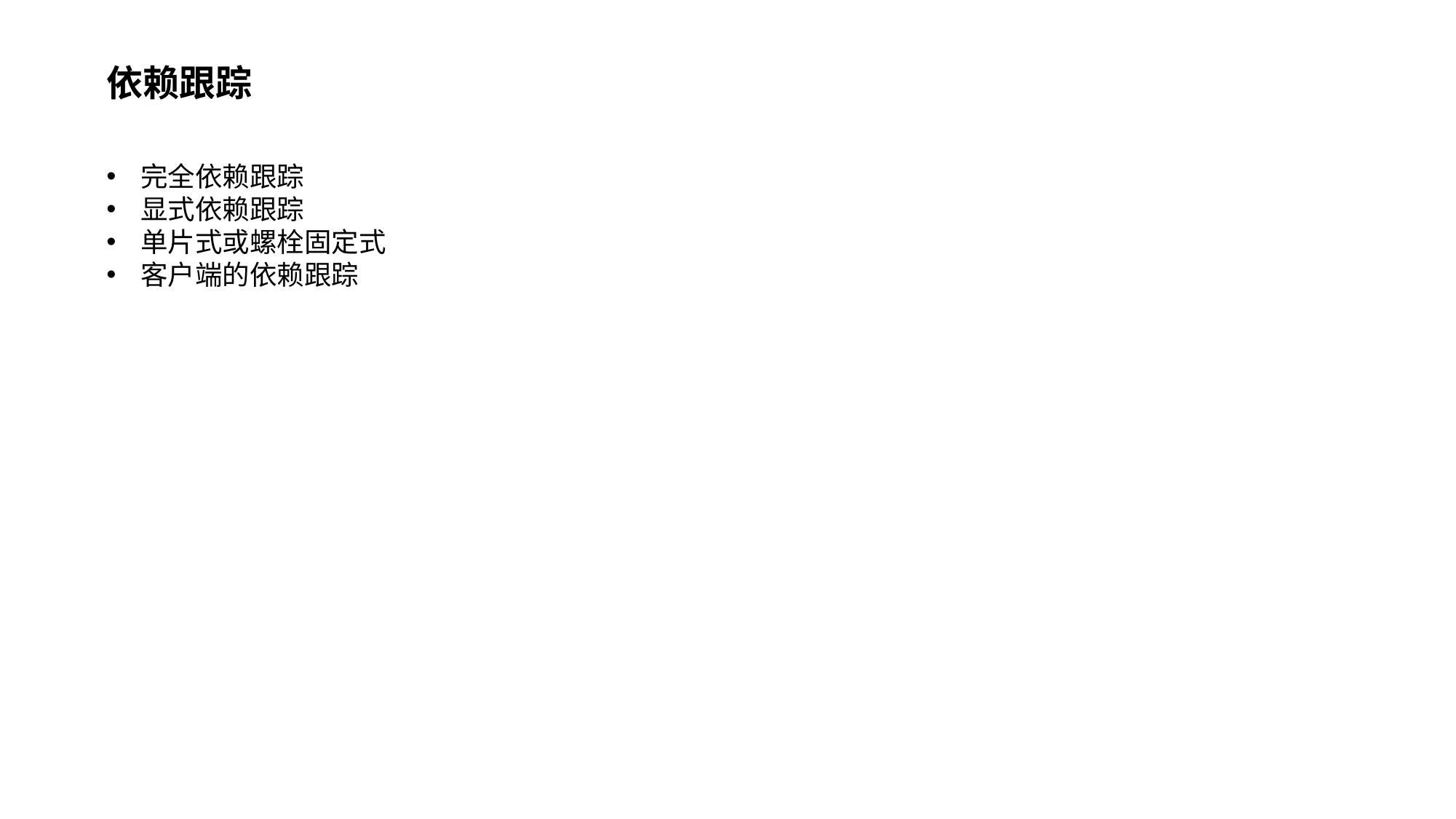

依赖跟踪
完全依赖跟踪
显式依赖跟踪
单片式或螺栓固定式
客户端的依赖跟踪